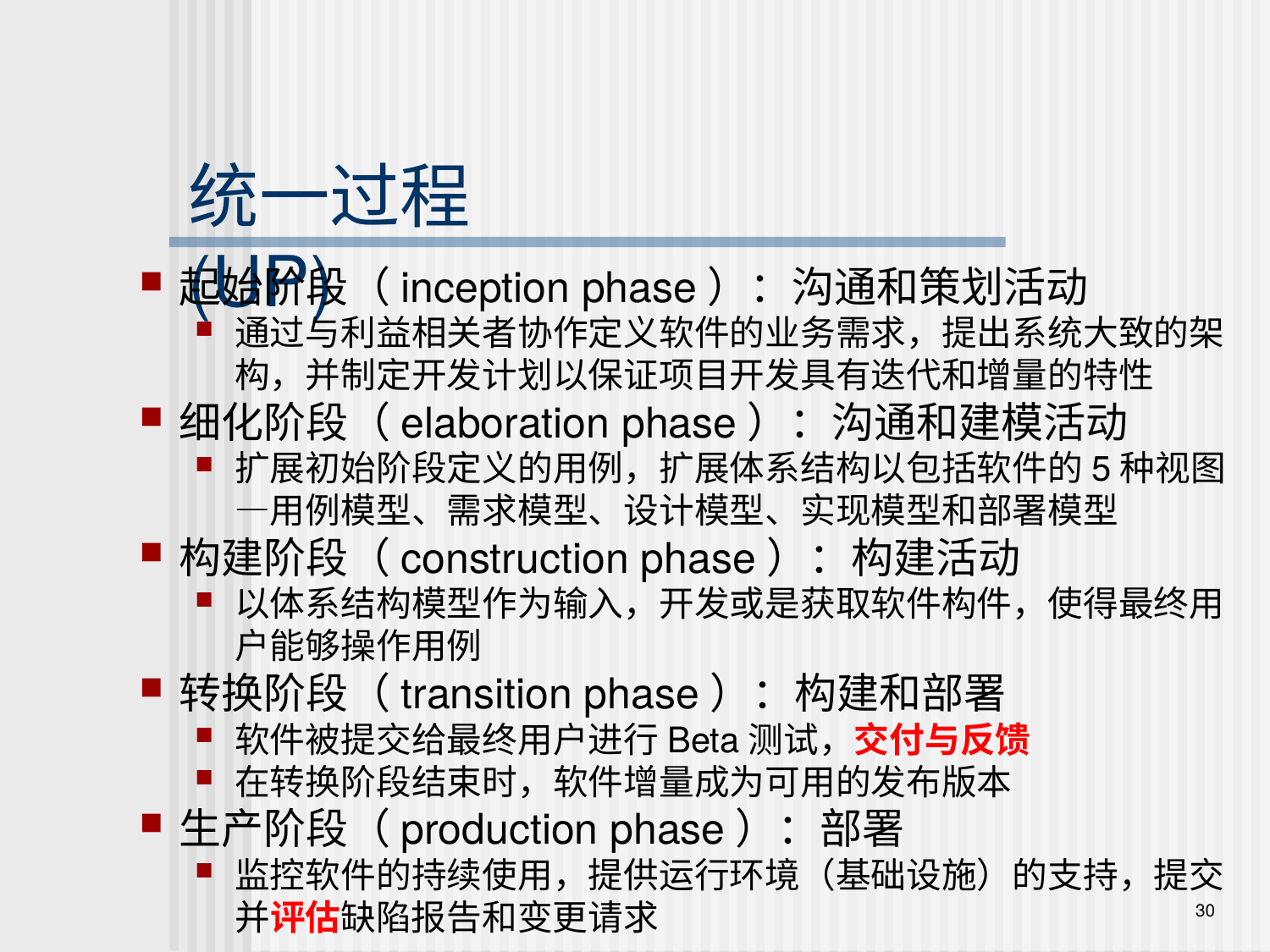

# 统一过程(UP)
起始阶段（inception phase）：沟通和策划活动
通过与利益相关者协作定义软件的业务需求，提出系统大致的架构，并制定开发计划以保证项目开发具有迭代和增量的特性
细化阶段（elaboration phase）：沟通和建模活动
扩展初始阶段定义的用例，扩展体系结构以包括软件的5种视图—用例模型、需求模型、设计模型、实现模型和部署模型
构建阶段（construction phase）：构建活动
以体系结构模型作为输入，开发或是获取软件构件，使得最终用户能够操作用例
转换阶段（transition phase）：构建和部署
软件被提交给最终用户进行Beta测试，交付与反馈
在转换阶段结束时，软件增量成为可用的发布版本
生产阶段（production phase）：部署
监控软件的持续使用，提供运行环境（基础设施）的支持，提交并评估缺陷报告和变更请求
30